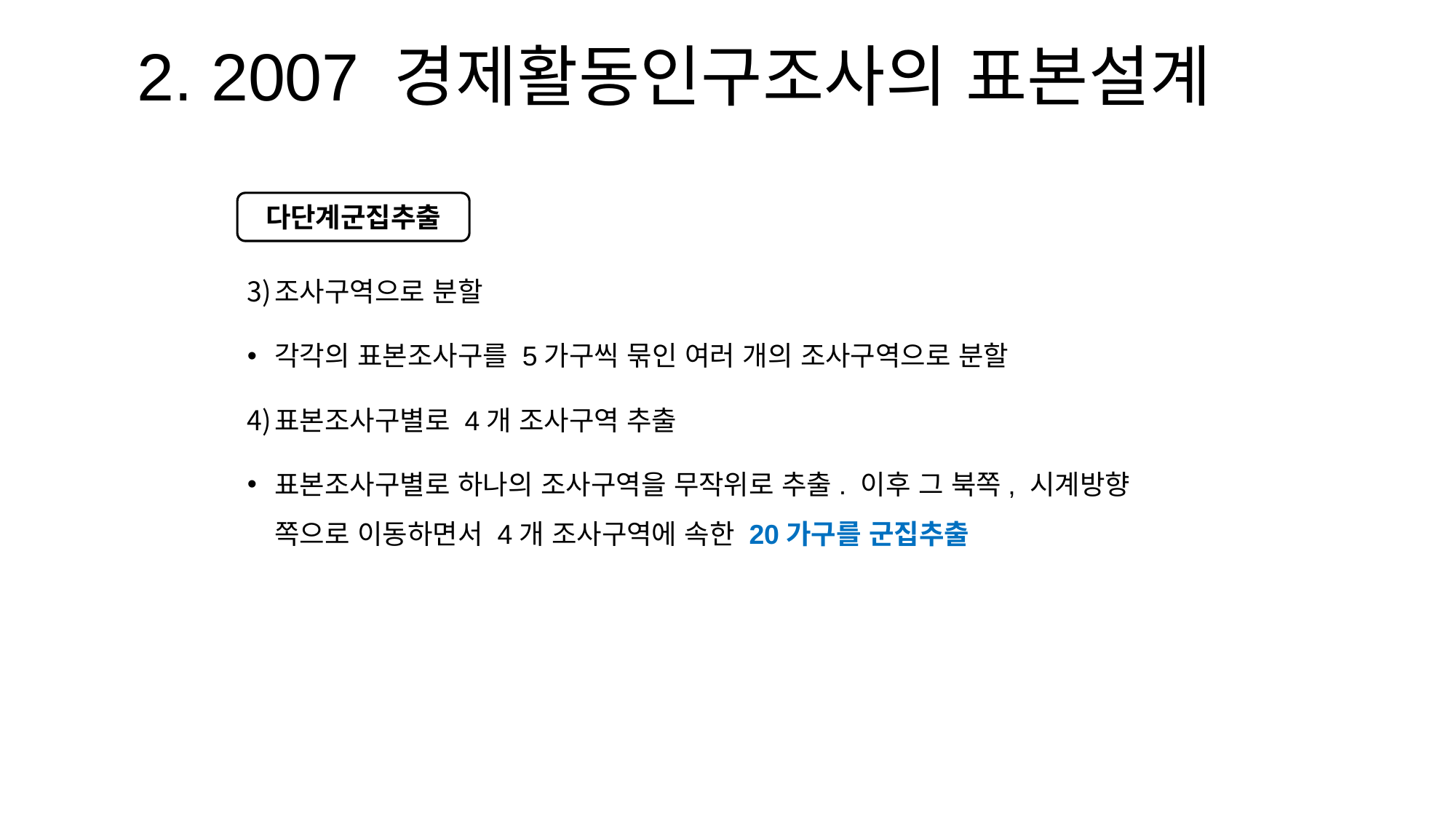

# 2. 2007 경제활동인구조사의 표본설계
다단계군집추출

조사구역으로 분할
각각의 표본조사구를 5가구씩 묶인 여러 개의 조사구역으로 분할
표본조사구별로 4개 조사구역 추출
표본조사구별로 하나의 조사구역을 무작위로 추출. 이후 그 북쪽, 시계방향 쪽으로 이동하면서 4개 조사구역에 속한 20가구를 군집추출